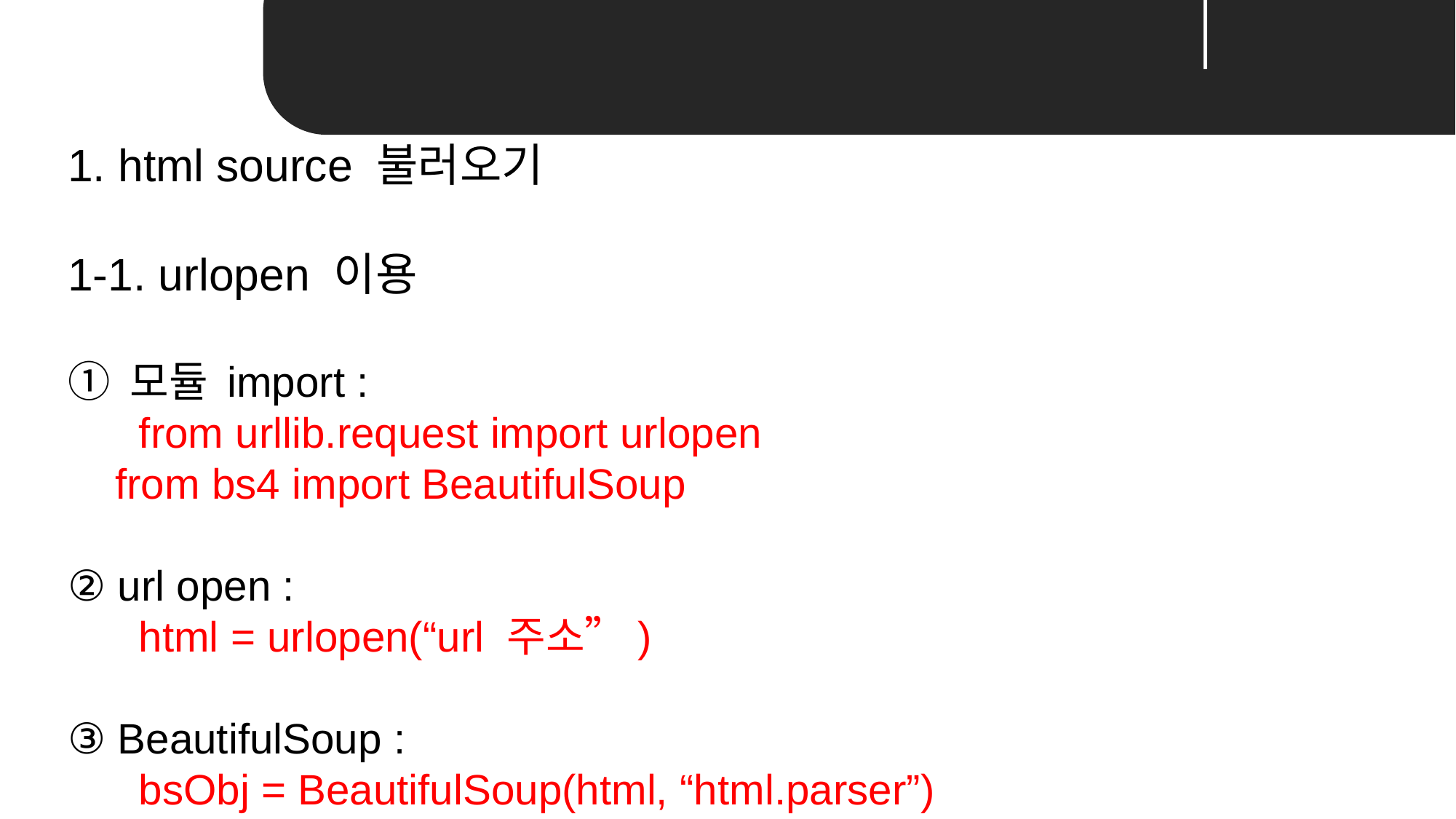

Unit  01 ㅣWeb Scrapping
1. html source 불러오기

1-1. urlopen 이용

① 모듈 import :
      from urllib.request import urlopen
    from bs4 import BeautifulSoup

② url open :
      html = urlopen(“url 주소”)

③ BeautifulSoup :
      bsObj = BeautifulSoup(html, “html.parser”)